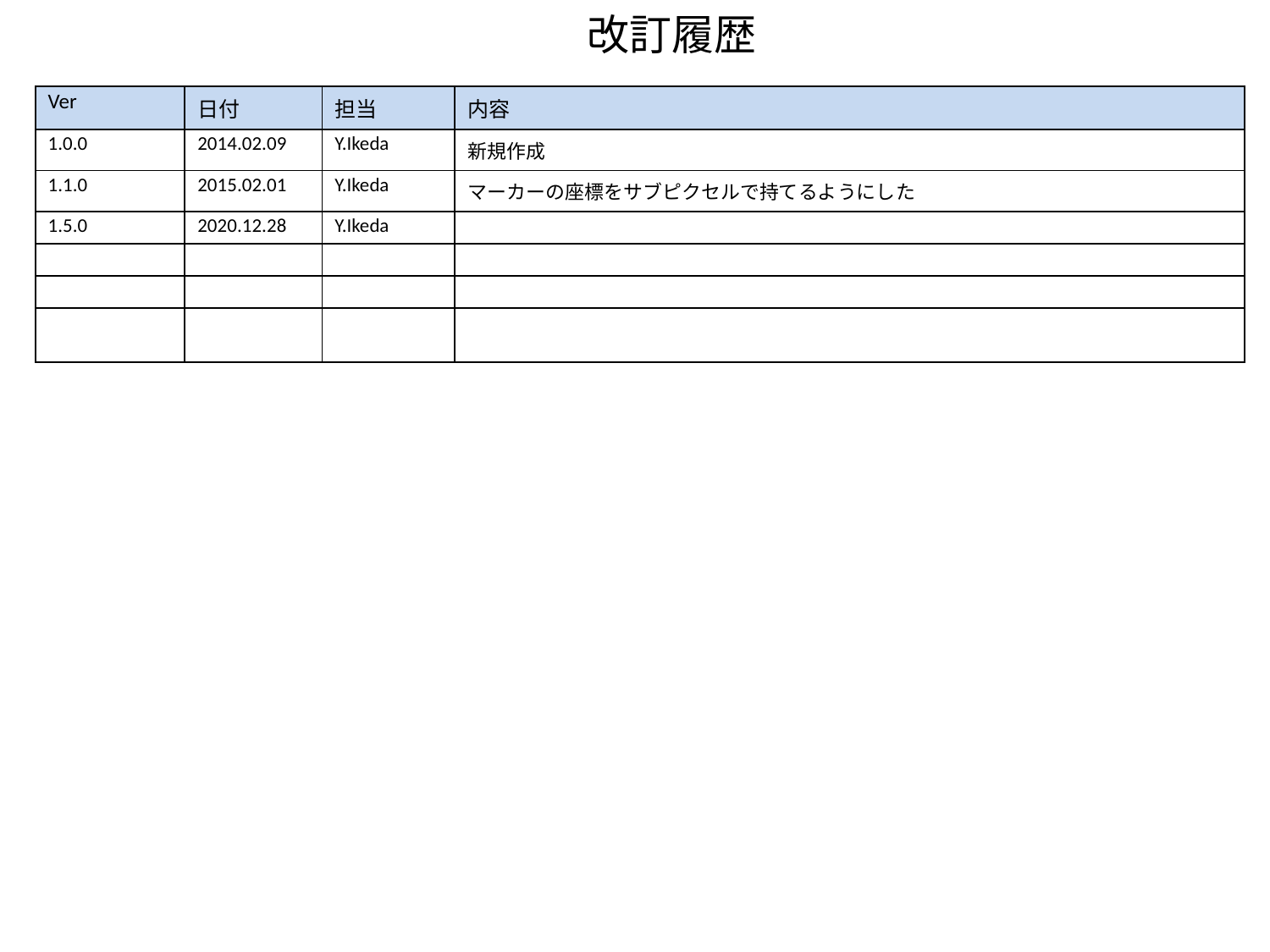

改訂履歴
| Ver | 日付 | 担当 | 内容 |
| --- | --- | --- | --- |
| 1.0.0 | 2014.02.09 | Y.Ikeda | 新規作成 |
| 1.1.0 | 2015.02.01 | Y.Ikeda | マーカーの座標をサブピクセルで持てるようにした |
| 1.5.0 | 2020.12.28 | Y.Ikeda |  |
|  |  |  |  |
|  |  |  |  |
|  |  |  |  |